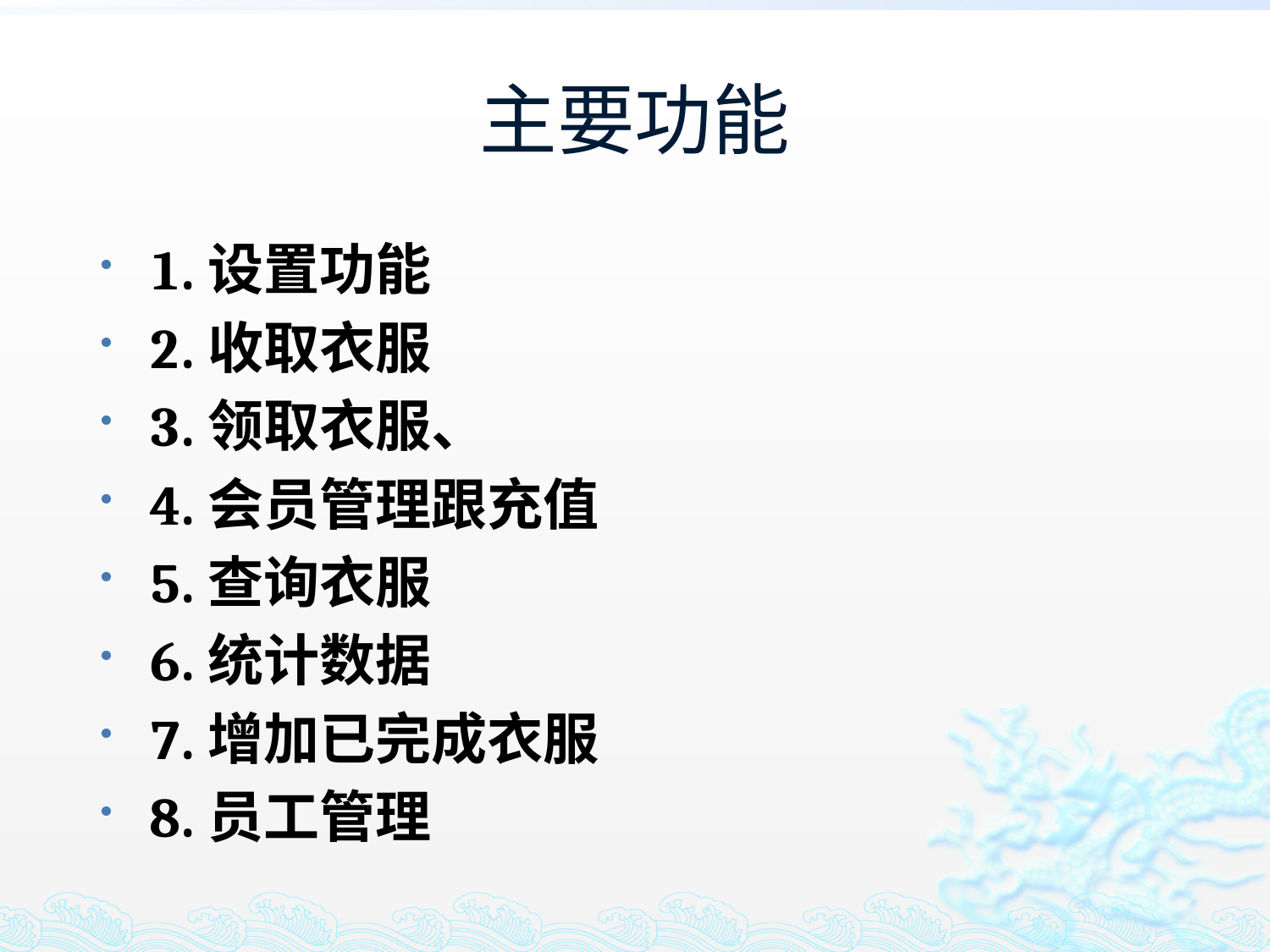

# 主要功能
1.设置功能
2.收取衣服
3.领取衣服、
4.会员管理跟充值
5.查询衣服
6.统计数据
7.增加已完成衣服
8.员工管理